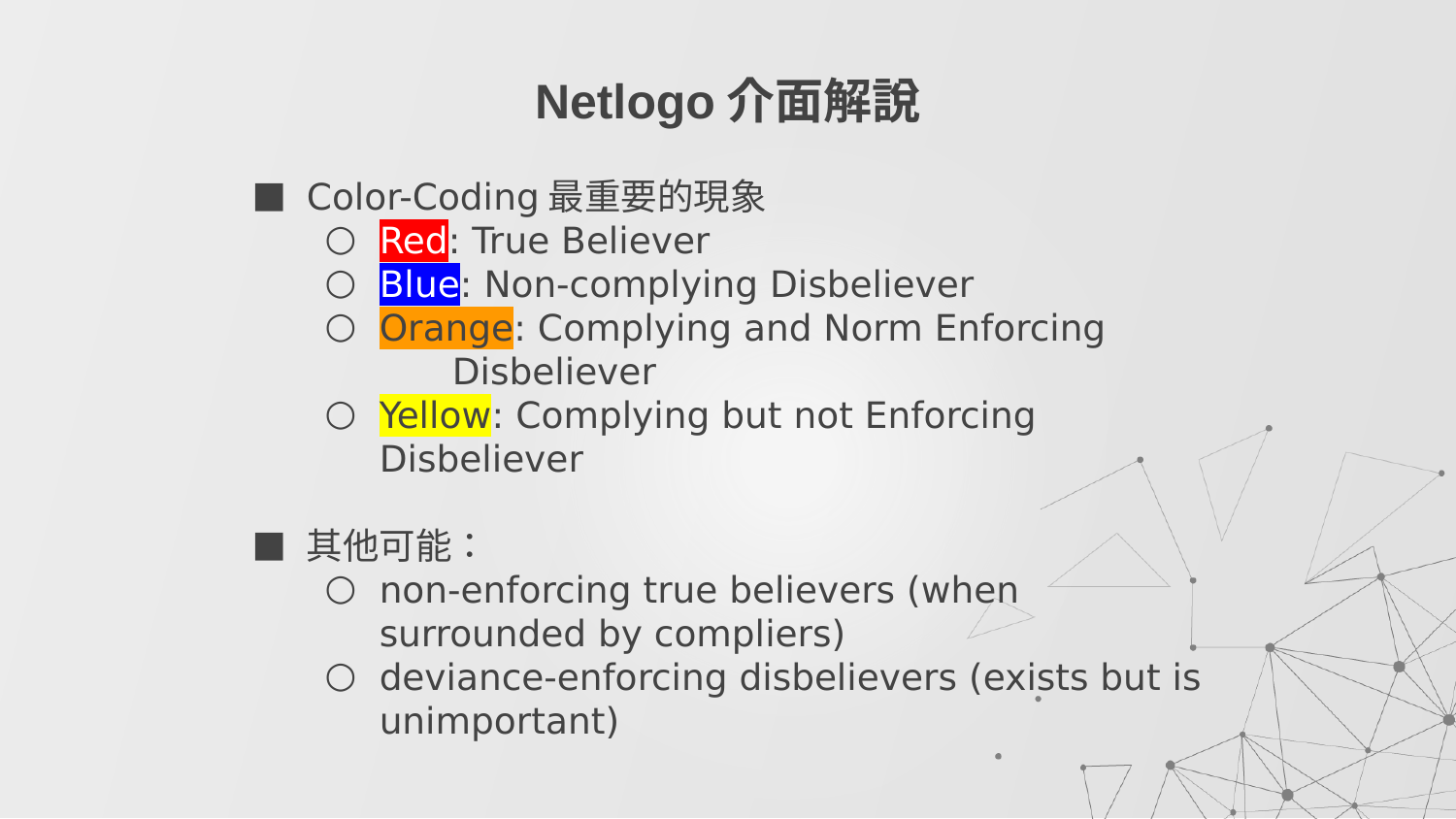

# Netlogo介面解說
Color-Coding最重要的現象
Red: True Believer
Blue: Non-complying Disbeliever
Orange: Complying and Norm Enforcing
Disbeliever
Yellow: Complying but not Enforcing Disbeliever

其他可能：
non-enforcing true believers (when surrounded by compliers)
deviance-enforcing disbelievers (exists but is unimportant)